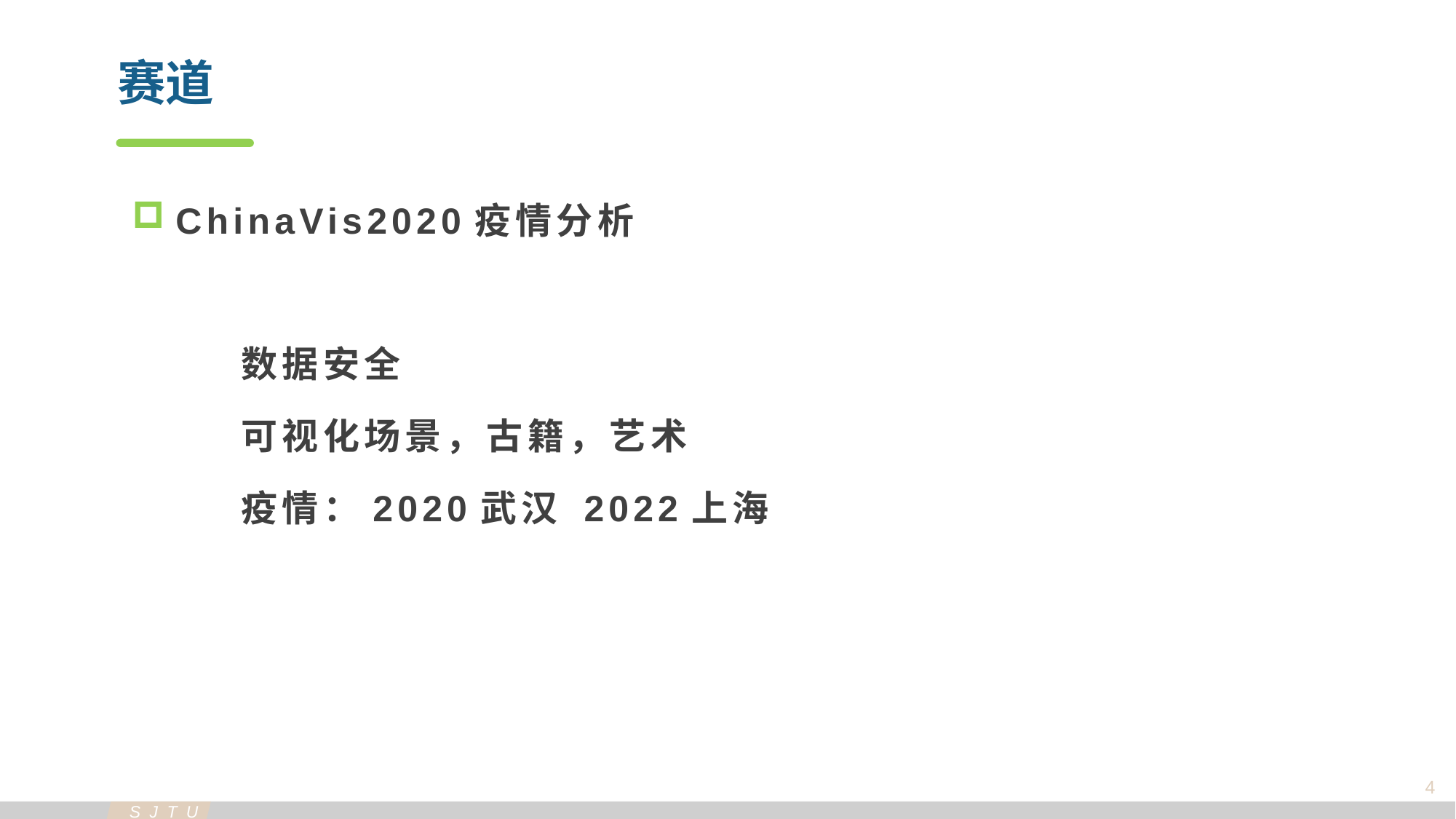

赛道
ChinaVis2020疫情分析

	数据安全
	可视化场景，古籍，艺术
	疫情：2020武汉 2022上海

4